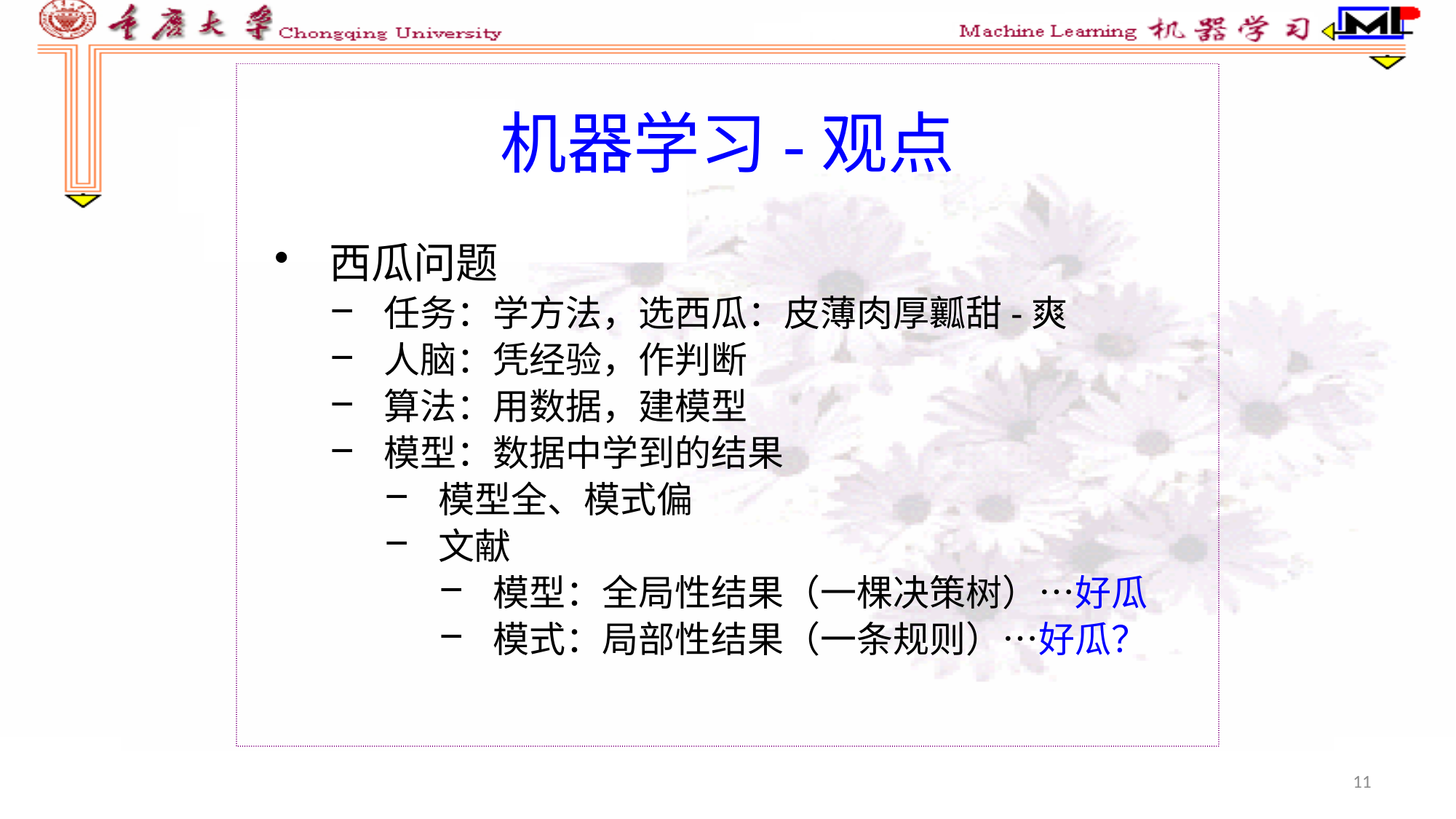

机器学习-观点
西瓜问题
任务：学方法，选西瓜：皮薄肉厚瓤甜-爽
人脑：凭经验，作判断
算法：用数据，建模型
模型：数据中学到的结果
模型全、模式偏
文献
模型：全局性结果（一棵决策树）…好瓜
模式：局部性结果（一条规则）…好瓜？
11